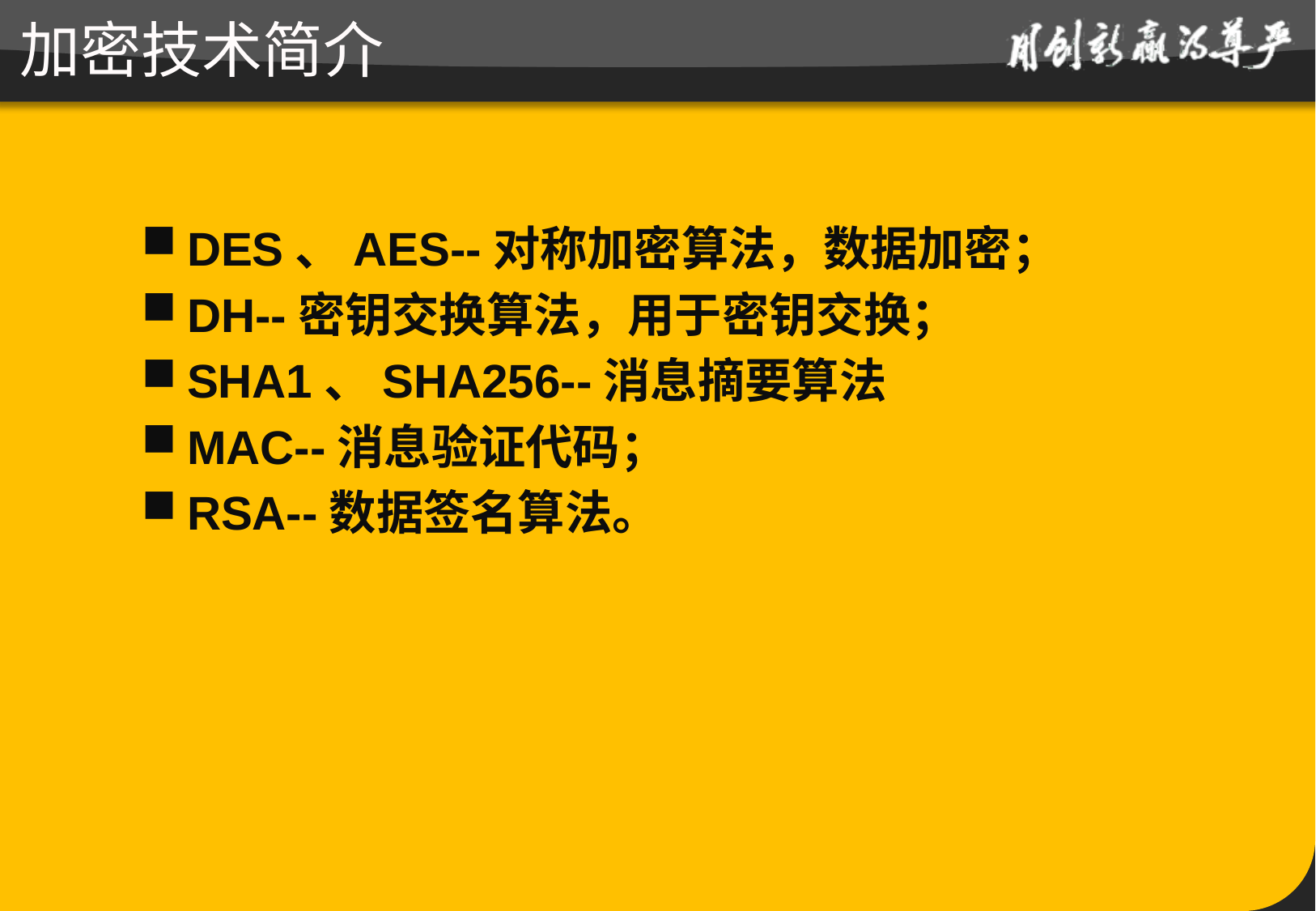

加密技术简介
DES、AES--对称加密算法，数据加密；
DH--密钥交换算法，用于密钥交换；
SHA1、SHA256--消息摘要算法
MAC--消息验证代码；
RSA--数据签名算法。